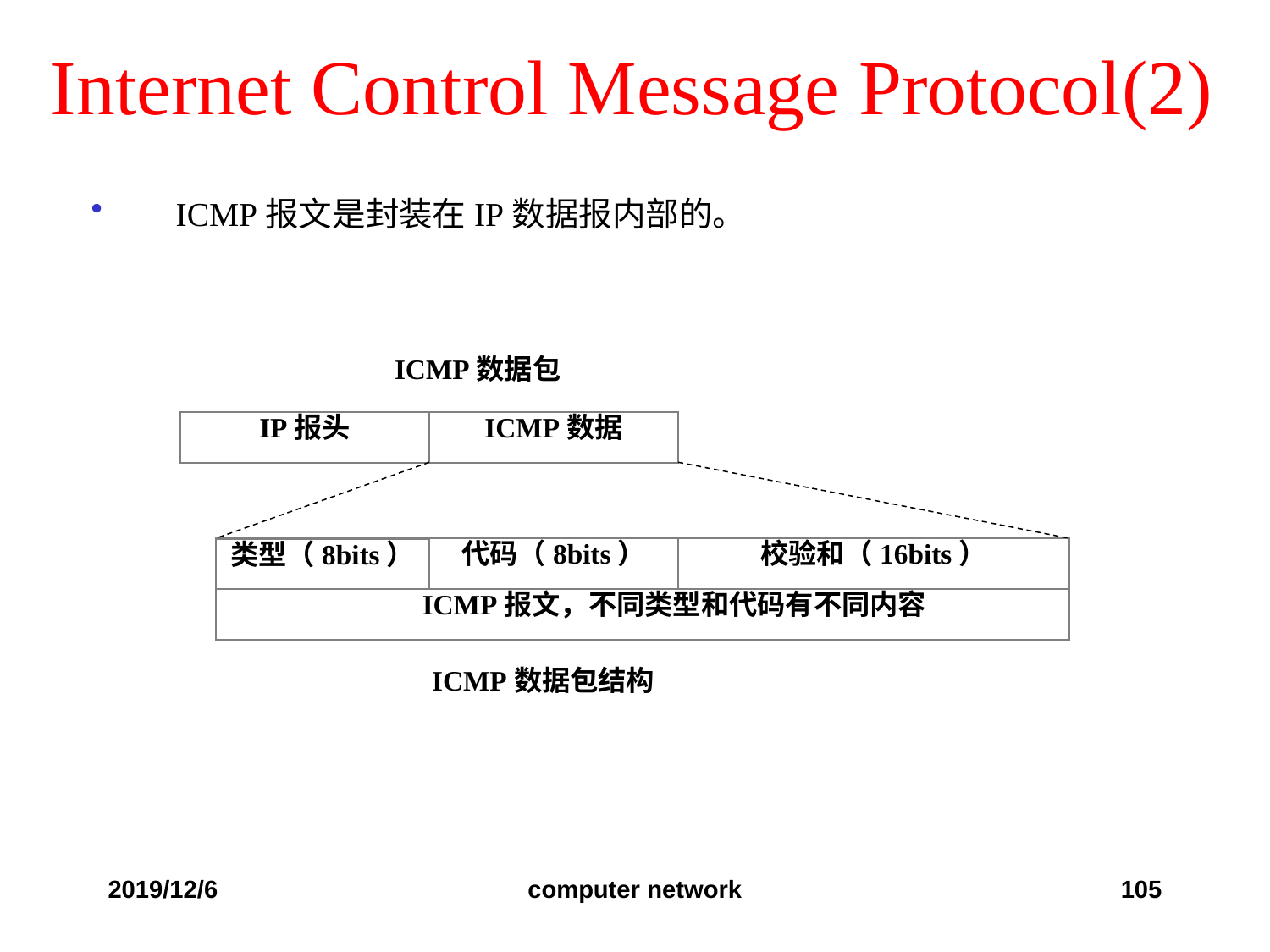

Internet Control Message Protocol(2)
ICMP报文是封装在IP数据报内部的。

ICMP数据包
IP报头
ICMP数据

代码（8bits）
校验和（16bits）
类型（8bits）
ICMP报文，不同类型和代码有不同内容
ICMP数据包结构
2019/12/6
computer network
105